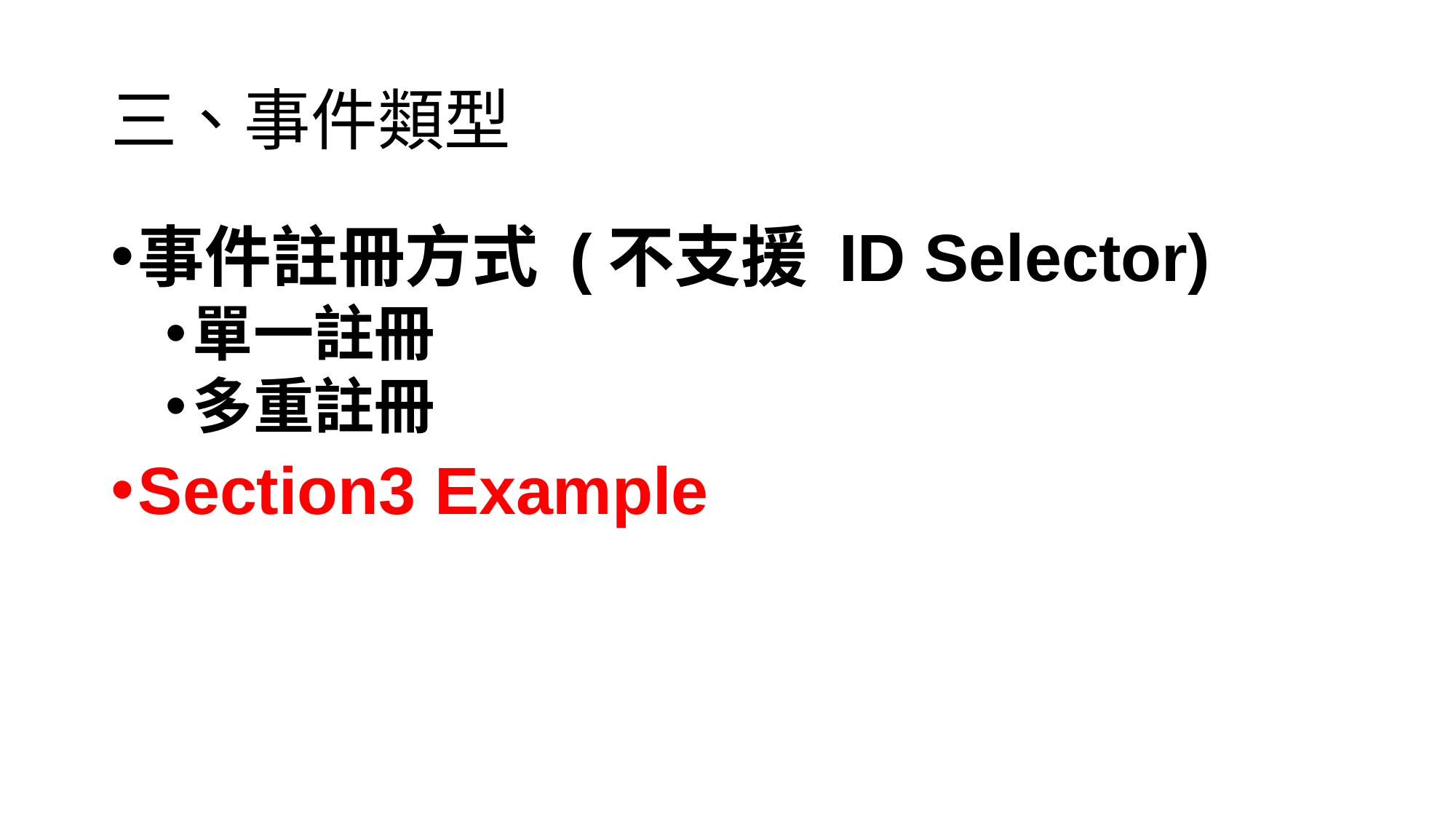

# 三、事件類型
事件註冊方式 (不支援 ID Selector)
單一註冊
多重註冊
Section3 Example